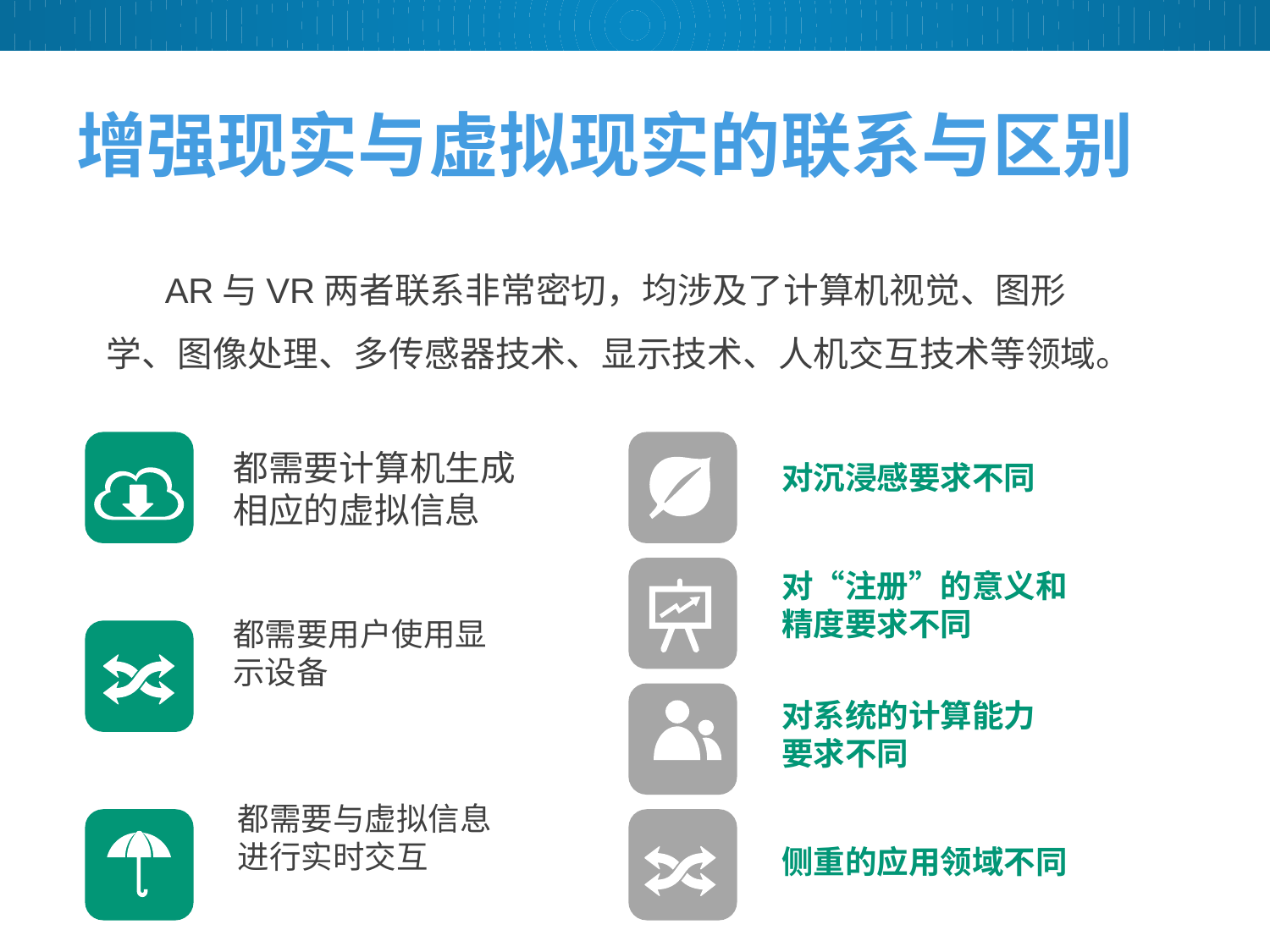

# 增强现实与虚拟现实的联系与区别
      AR与VR两者联系非常密切，均涉及了计算机视觉、图形学、图像处理、多传感器技术、显示技术、人机交互技术等领域。

都需要计算机生成相应的虚拟信息
对沉浸感要求不同

对“注册”的意义和精度要求不同

都需要用户使用显示设备

对系统的计算能力要求不同

都需要与虚拟信息进行实时交互

侧重的应用领域不同